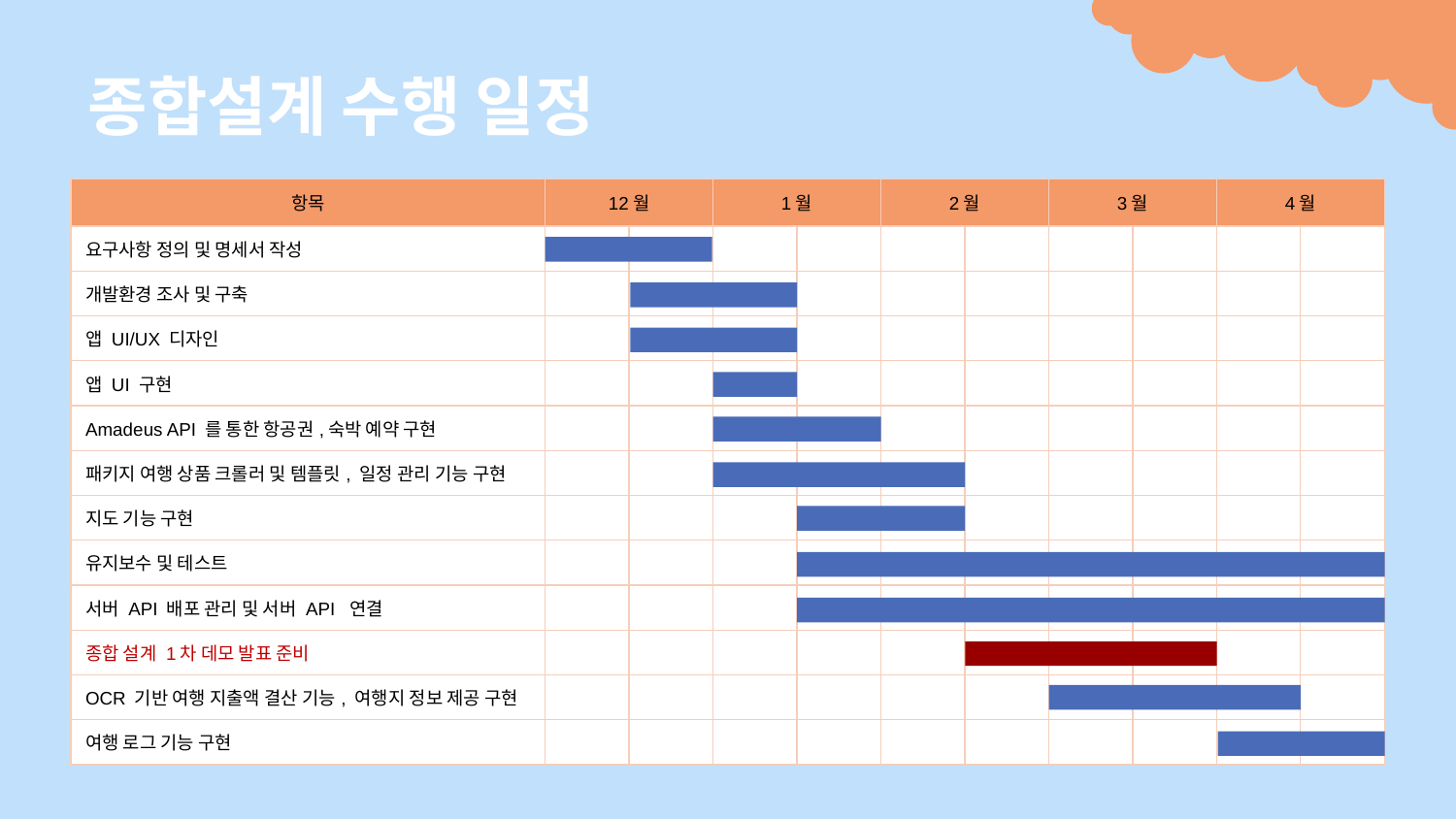

종합설계 수행 일정
| 항목 | 12월 |  | 1월 |  | 2월 |  | 3월 |  | 4월 |  |
| --- | --- | --- | --- | --- | --- | --- | --- | --- | --- | --- |
| 요구사항 정의 및 명세서 작성 |  |  |  |  |  |  |  |  |  |  |
| 개발환경 조사 및 구축 |  |  |  |  |  |  |  |  |  |  |
| 앱 UI/UX 디자인 |  |  |  |  |  |  |  |  |  |  |
| 앱 UI 구현 |  |  |  |  |  |  |  |  |  |  |
| Amadeus API 를 통한 항공권,숙박 예약 구현 |  |  |  |  |  |  |  |  |  |  |
| 패키지 여행 상품 크롤러 및 템플릿, 일정 관리 기능 구현 |  |  |  |  |  |  |  |  |  |  |
| 지도 기능 구현 |  |  |  |  |  |  |  |  |  |  |
| 유지보수 및 테스트 |  |  |  |  |  |  |  |  |  |  |
| 서버 API 배포 관리 및 서버 API 연결 |  |  |  |  |  |  |  |  |  |  |
| 종합 설계 1차 데모 발표 준비 |  |  |  |  |  |  |  |  |  |  |
| OCR 기반 여행 지출액 결산 기능, 여행지 정보 제공 구현 |  |  |  |  |  |  |  |  |  |  |
| 여행 로그 기능 구현 |  |  |  |  |  |  |  |  |  |  |